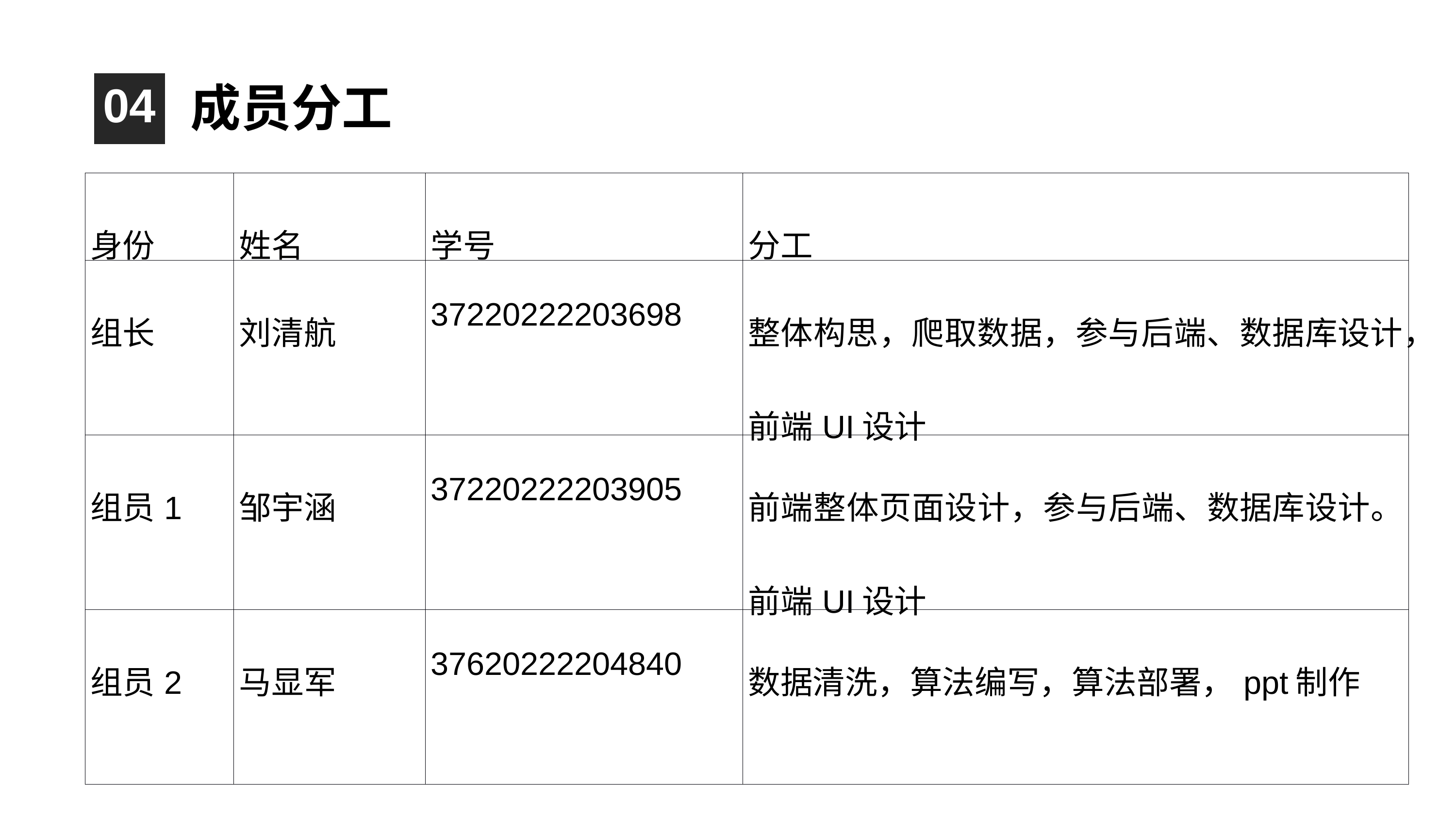

04
成员分工
| 身份 | 姓名 | 学号 | 分工 |
| --- | --- | --- | --- |
| 组长 | 刘清航 | 37220222203698 | 整体构思，爬取数据，参与后端、数据库设计，前端UI设计 |
| 组员1 | 邹宇涵 | 37220222203905 | 前端整体页面设计，参与后端、数据库设计。前端UI设计 |
| 组员2 | 马显军 | 37620222204840 | 数据清洗，算法编写，算法部署，ppt制作 |